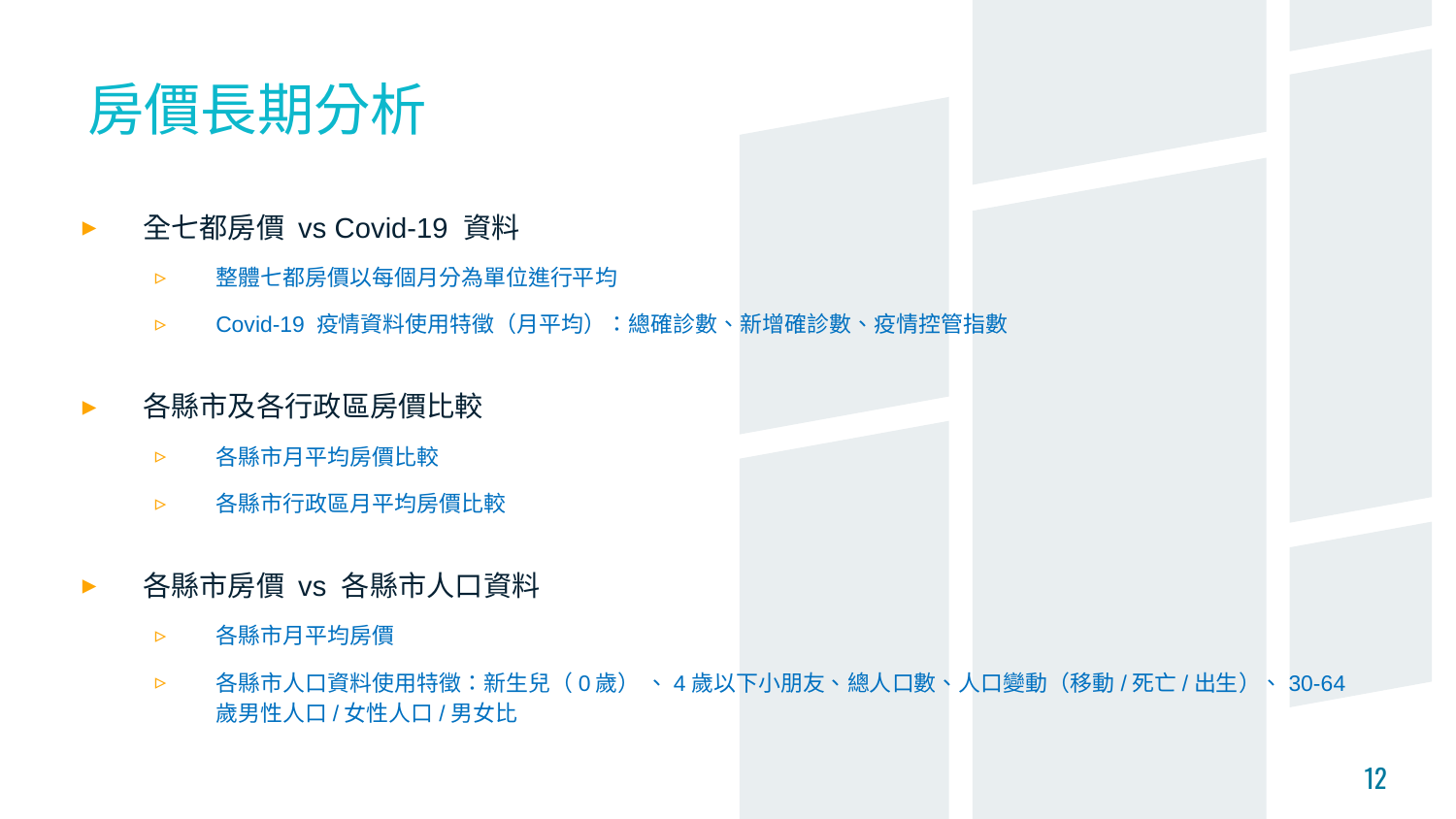

房價長期分析
全七都房價 vs Covid-19 資料
整體七都房價以每個月分為單位進行平均
Covid-19 疫情資料使用特徵（月平均）：總確診數、新增確診數、疫情控管指數

各縣市及各行政區房價比較
各縣市月平均房價比較
各縣市行政區月平均房價比較

各縣市房價 vs 各縣市人口資料
各縣市月平均房價
各縣市人口資料使用特徵：新生兒（0歲） 、4歲以下小朋友、總人口數、人口變動（移動/死亡/出生）、30-64歲男性人口/女性人口/男女比
12
12